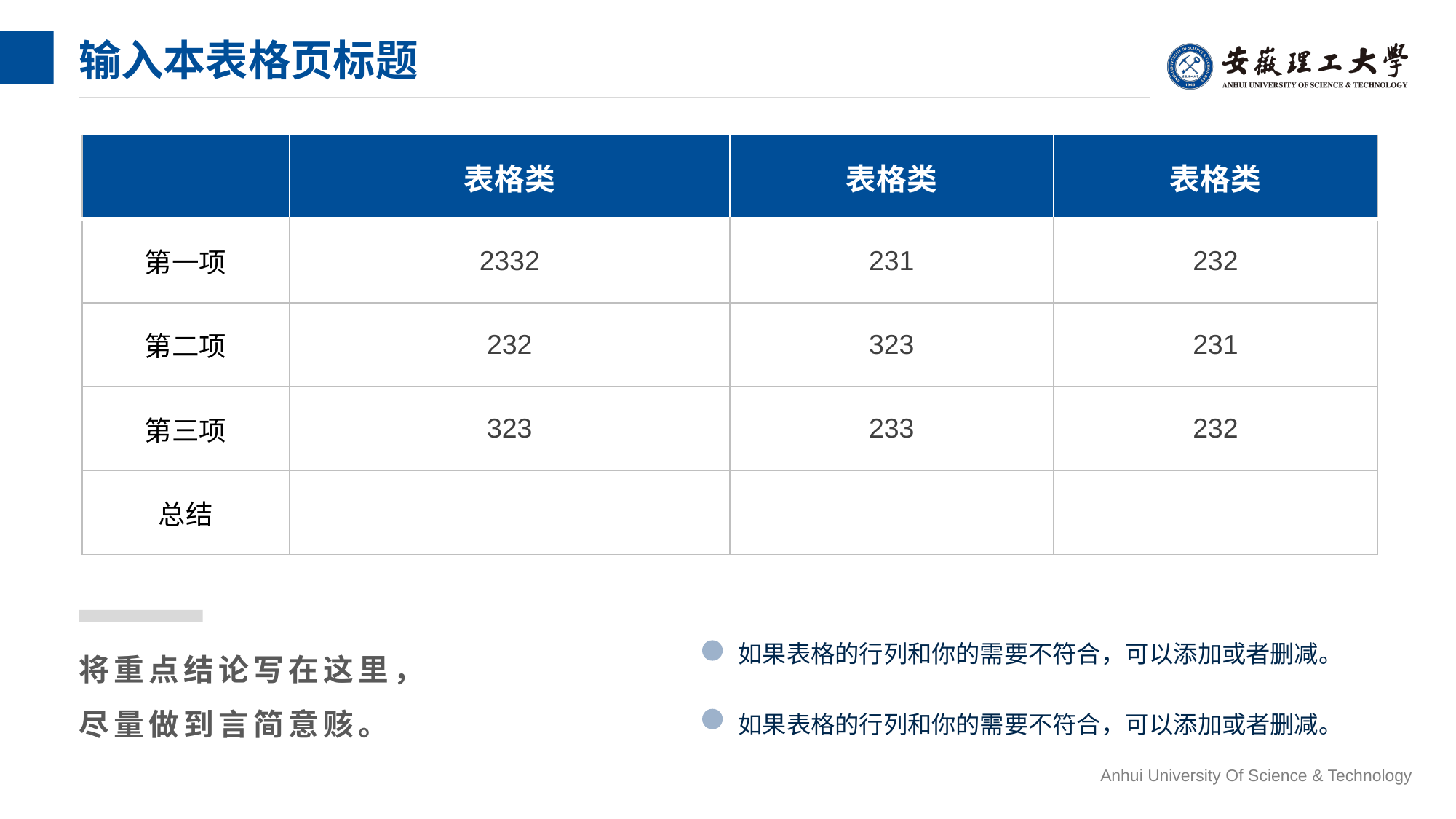

# 输入本表格页标题
|  | 表格类 | 表格类 | 表格类 |
| --- | --- | --- | --- |
| 第一项 | 2332 | 231 | 232 |
| 第二项 | 232 | 323 | 231 |
| 第三项 | 323 | 233 | 232 |
| 总结 |  |  |  |

如果表格的行列和你的需要不符合，可以添加或者删减。
将重点结论写在这里，尽量做到言简意赅。

如果表格的行列和你的需要不符合，可以添加或者删减。